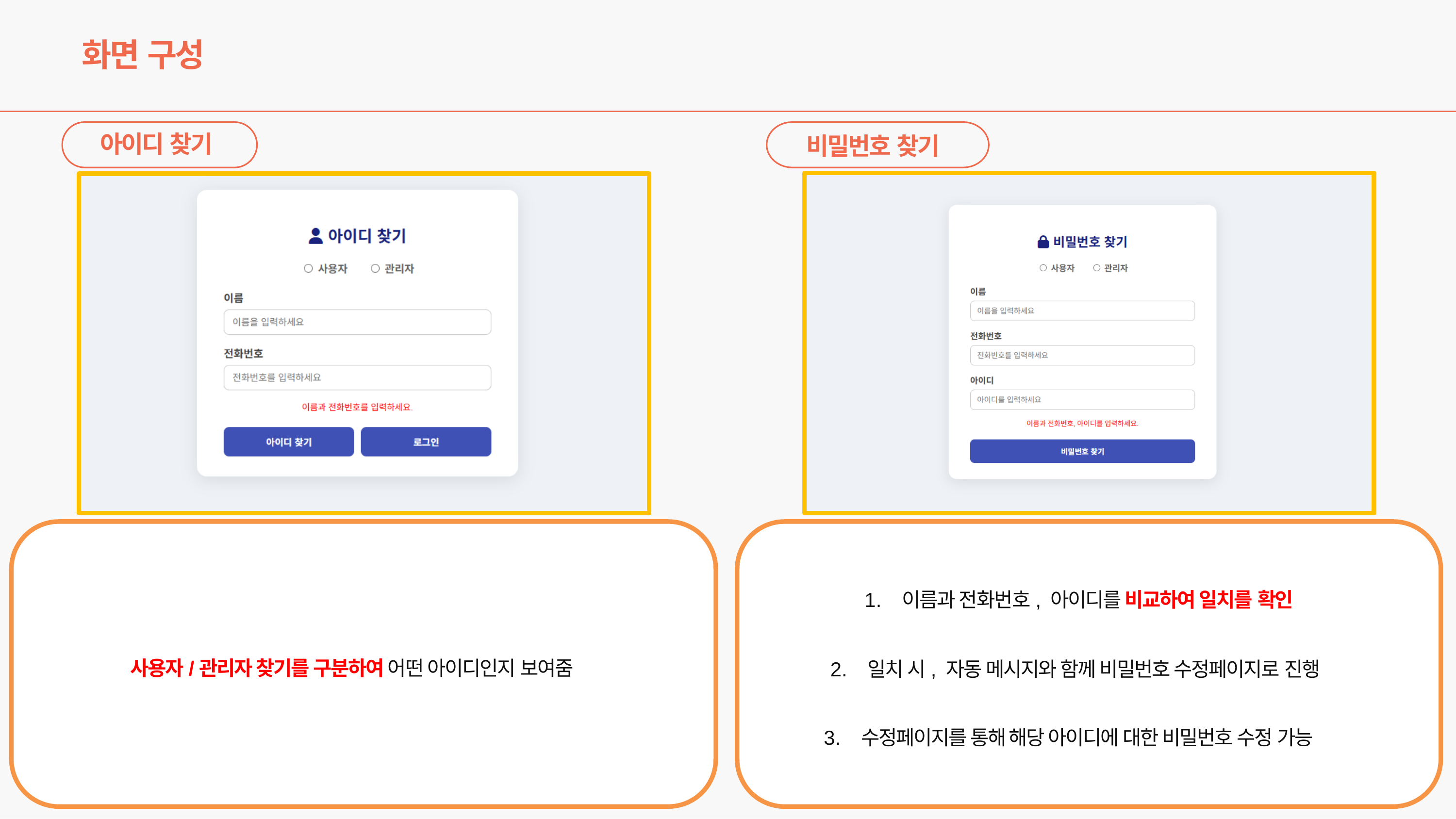

# 화면 구성

아이디 찾기
비밀번호 찾기

1.	이름과 전화번호, 아이디를 비교하여 일치를 확인
사용자/관리자 찾기를 구분하여 어떤 아이디인지 보여줌
2.	일치 시, 자동 메시지와 함께 비밀번호 수정페이지로 진행
3.	수정페이지를 통해 해당 아이디에 대한 비밀번호 수정 가능